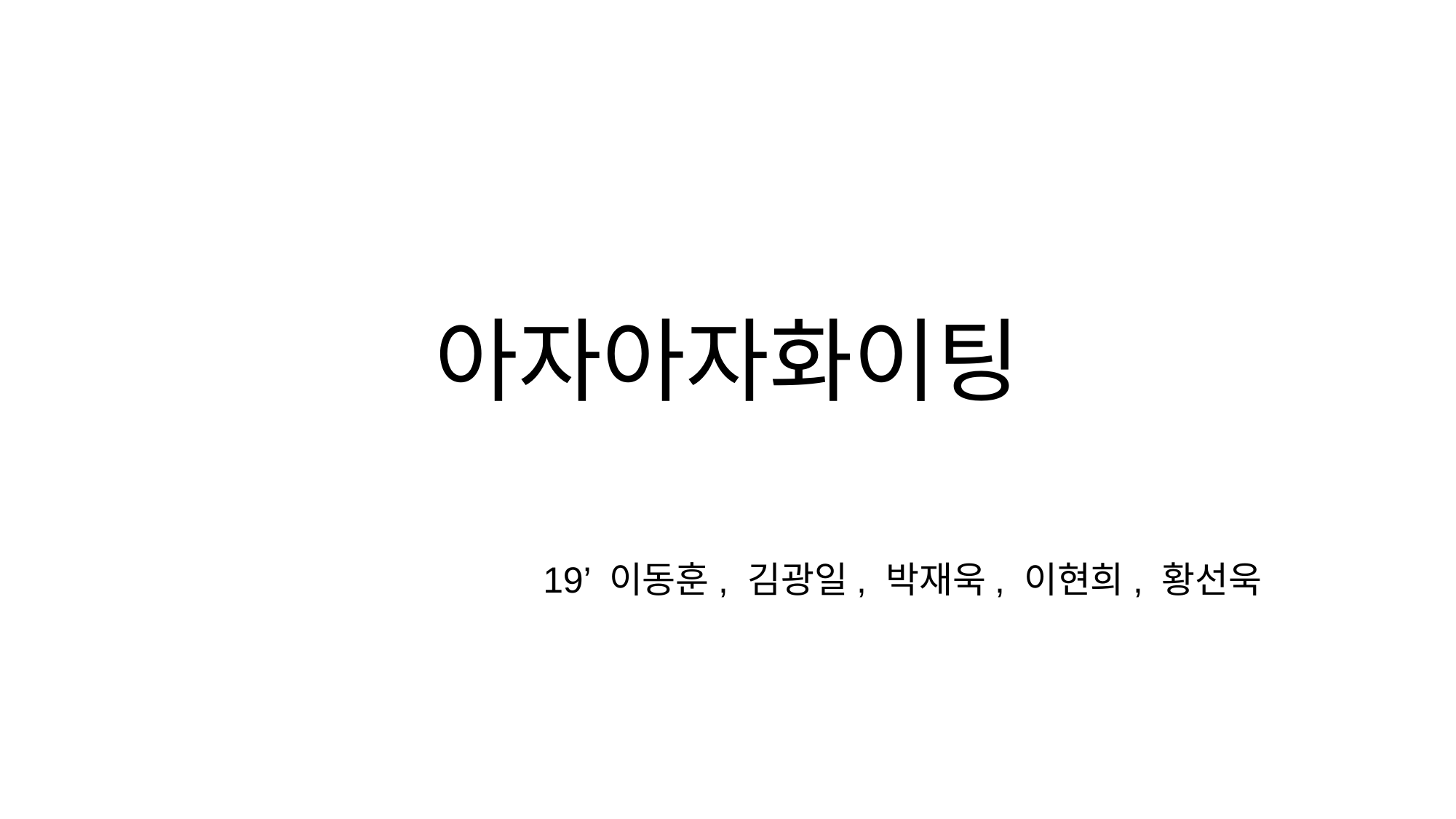

# 아자아자화이팅
19’ 이동훈, 김광일, 박재욱, 이현희, 황선욱